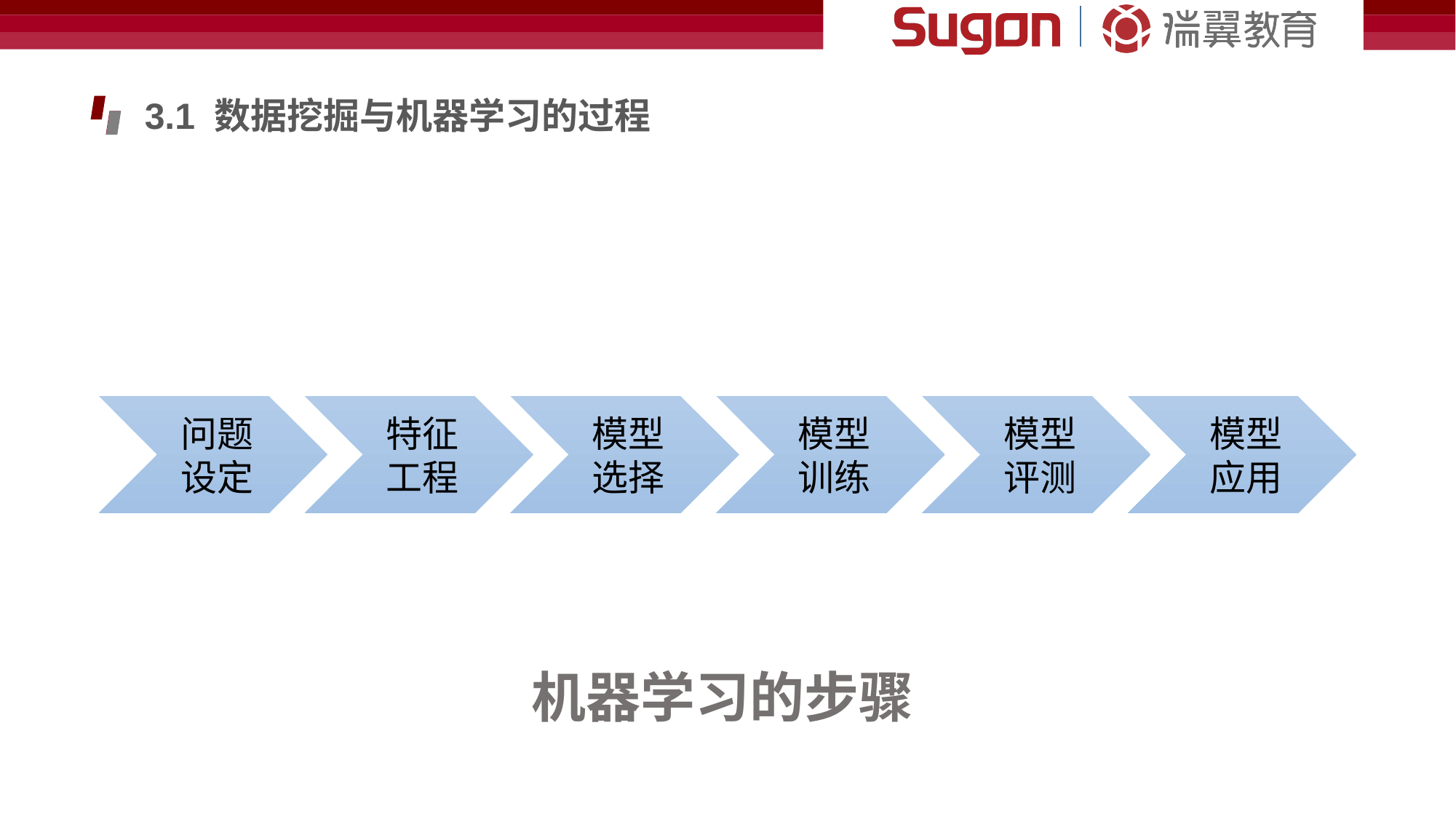

3.1 数据挖掘与机器学习的过程

问题设定
特征工程
模型选择
模型训练
模型评测
模型应用
机器学习的步骤